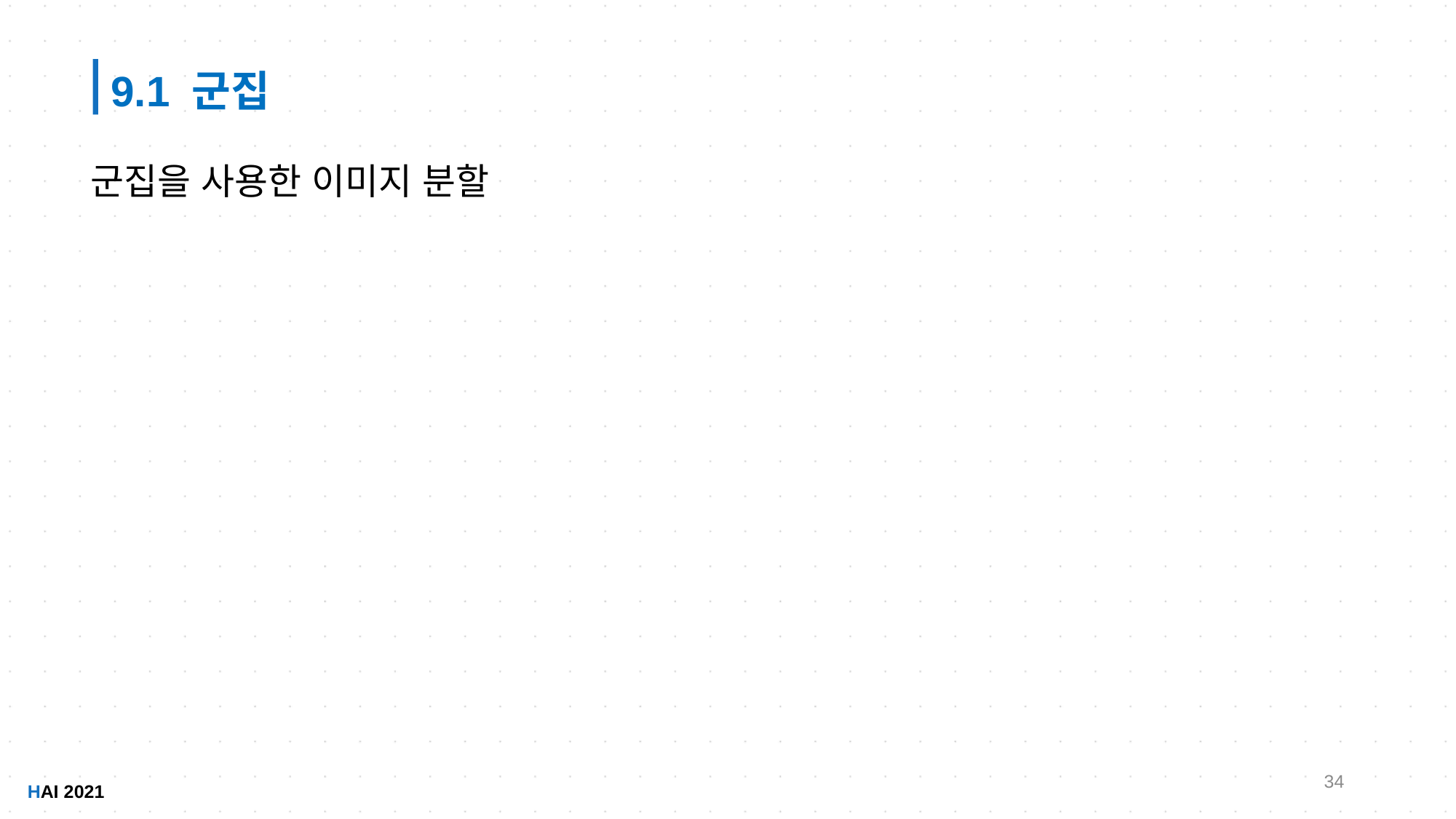

9.1 군집
군집을 사용한 이미지 분할
34
HAI 2021